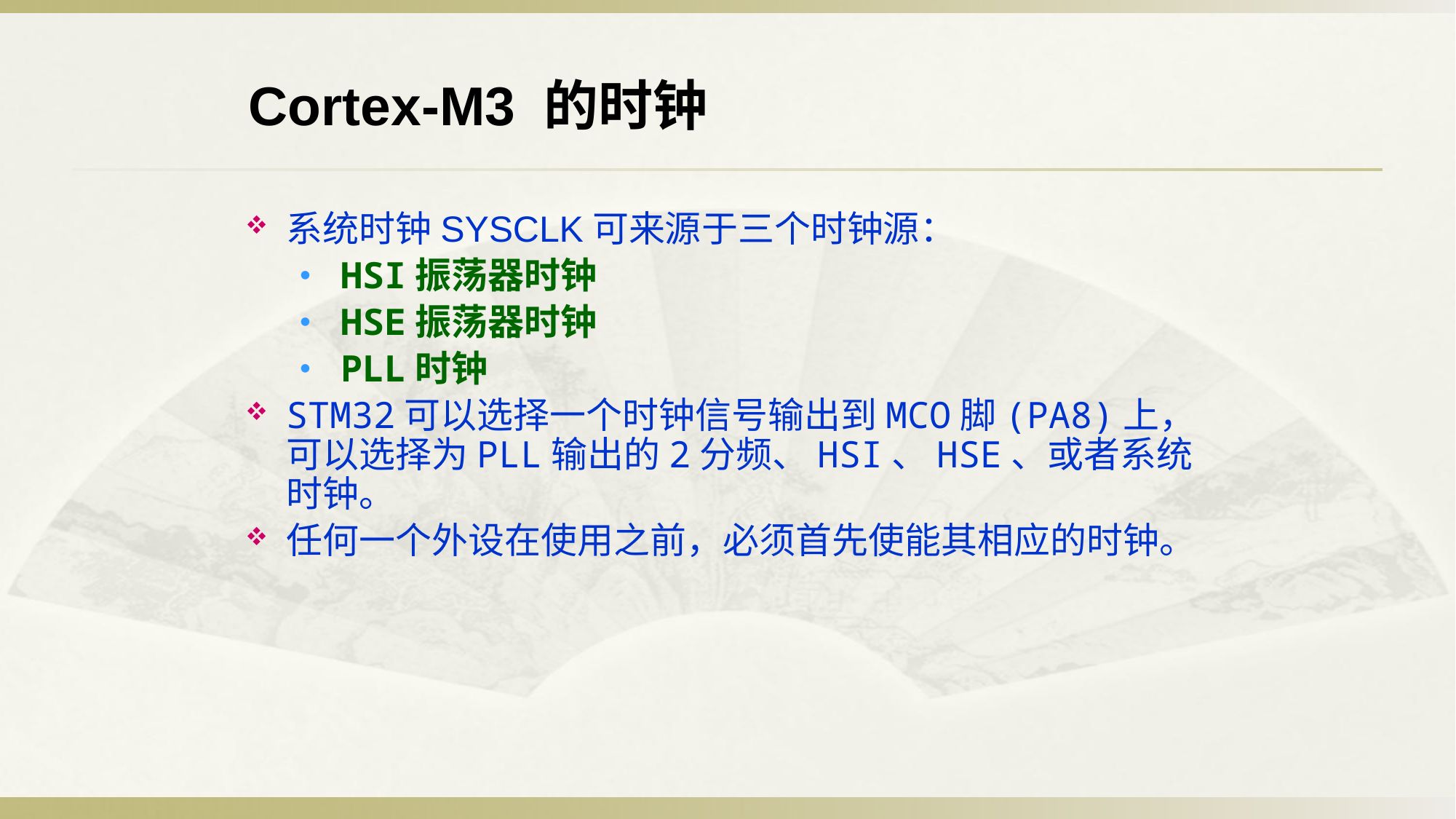

Cortex-M3 的时钟
系统时钟SYSCLK可来源于三个时钟源：
HSI振荡器时钟
HSE振荡器时钟
PLL时钟
STM32可以选择一个时钟信号输出到MCO脚(PA8)上，可以选择为PLL输出的2分频、HSI、HSE、或者系统时钟。
任何一个外设在使用之前，必须首先使能其相应的时钟。